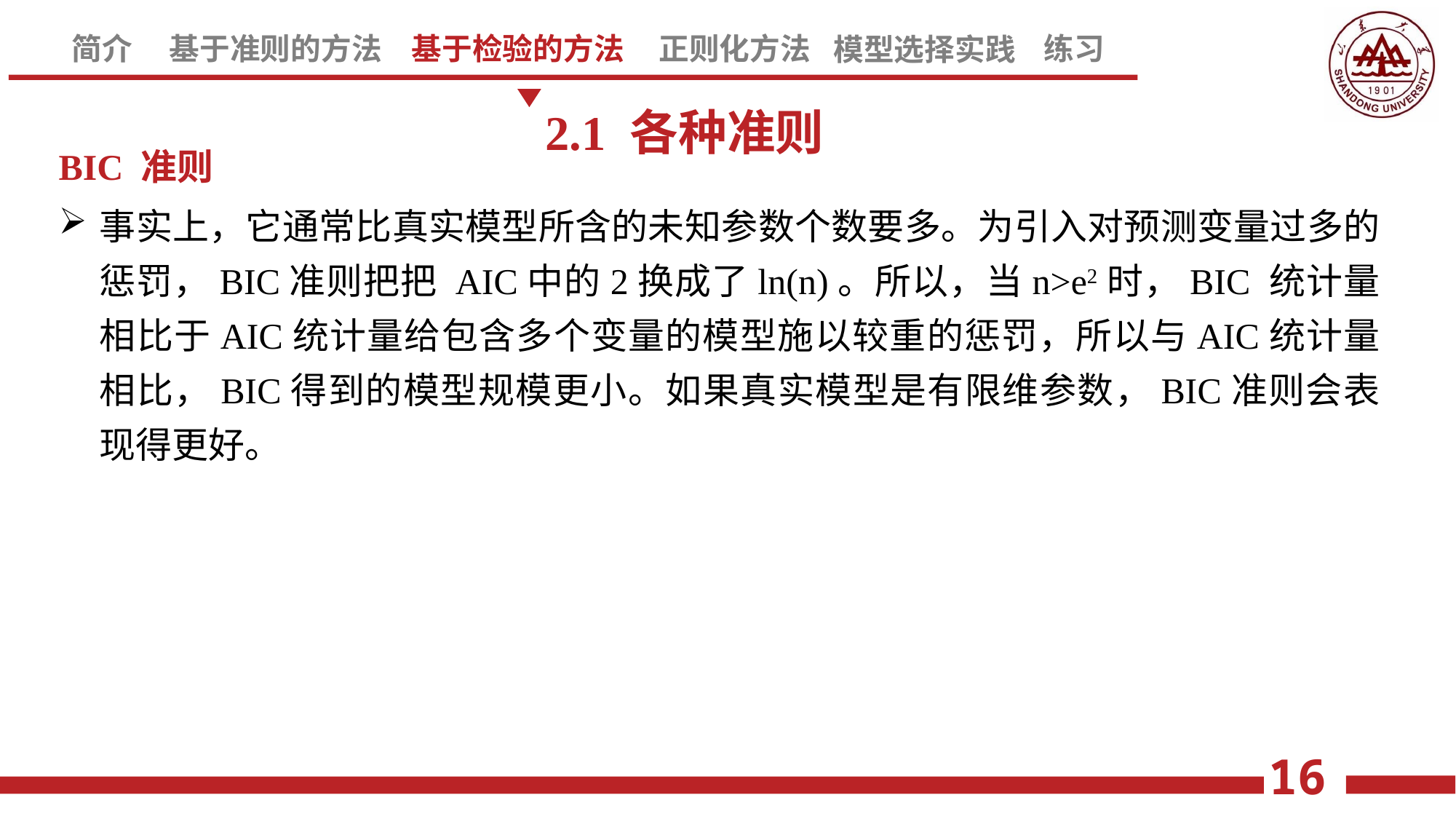

2.1 各种准则
BIC 准则
事实上，它通常比真实模型所含的未知参数个数要多。为引入对预测变量过多的惩罚，BIC准则把把 AIC中的2换成了ln(n)。所以，当n>e2时，BIC 统计量相比于AIC统计量给包含多个变量的模型施以较重的惩罚，所以与AIC统计量相比，BIC得到的模型规模更小。如果真实模型是有限维参数，BIC准则会表现得更好。